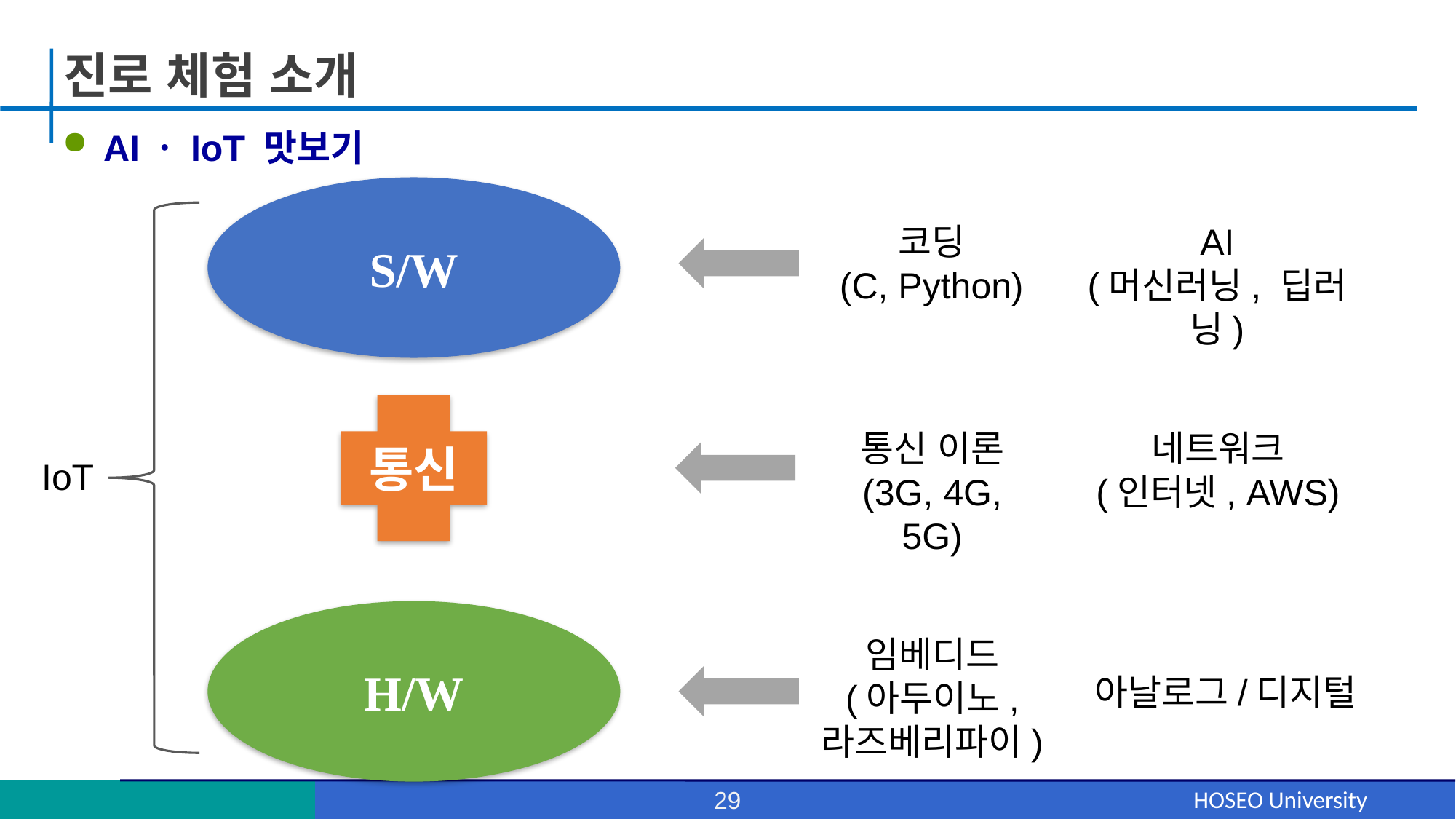

# 진로 체험 소개
AIㆍIoT 맛보기
S/W

AI
(머신러닝, 딥러닝)
코딩
(C, Python)

통신
네트워크
(인터넷, AWS)
통신 이론
(3G, 4G, 5G)

IoT
H/W
임베디드
(아두이노, 라즈베리파이)
아날로그/디지털